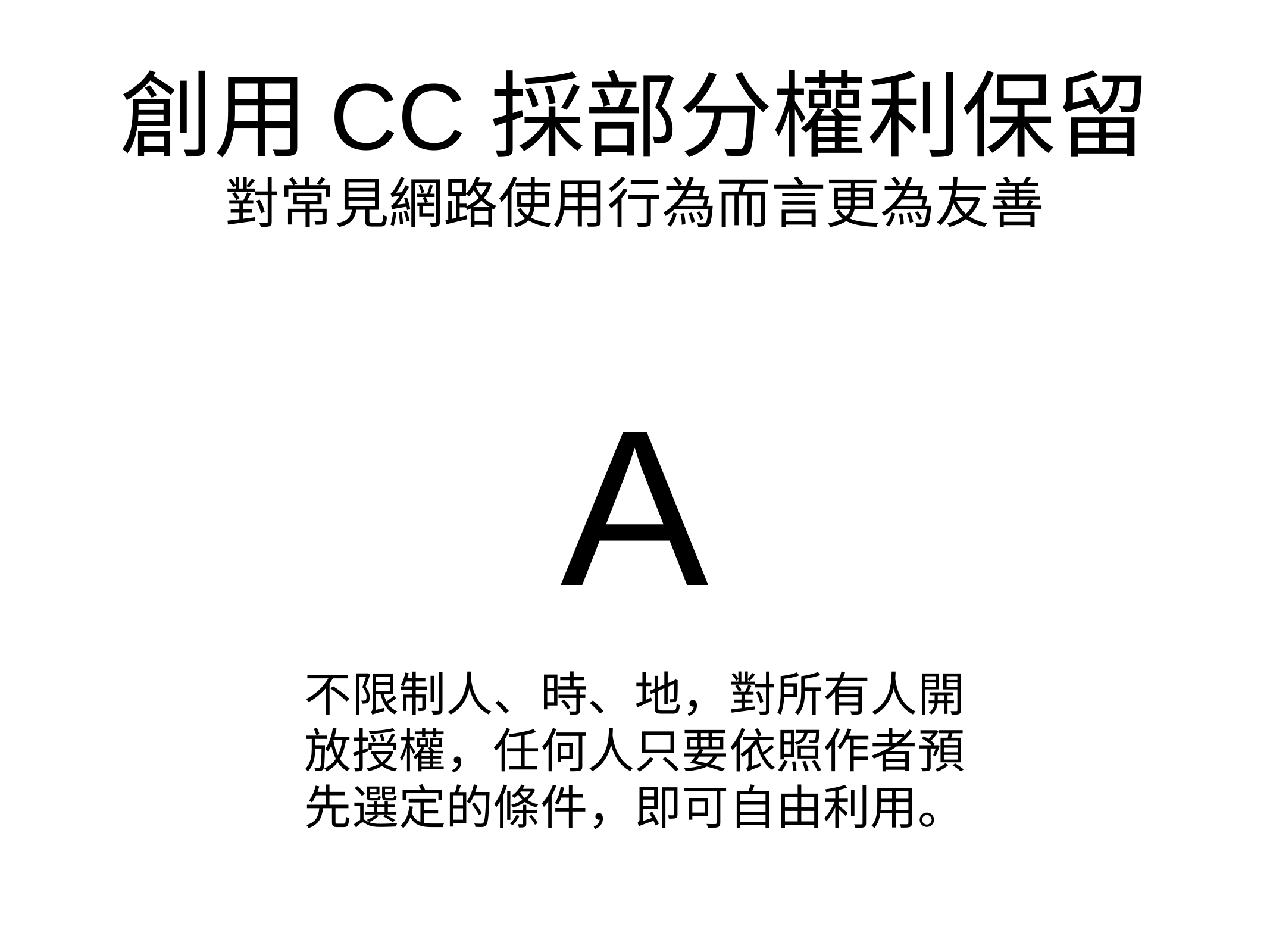

# 創用 CC 採部分權利保留
對常見網路使用行為而言更為友善
A
不限制人、時、地，對所有人開放授權，任何人只要依照作者預先選定的條件，即可自由利用。